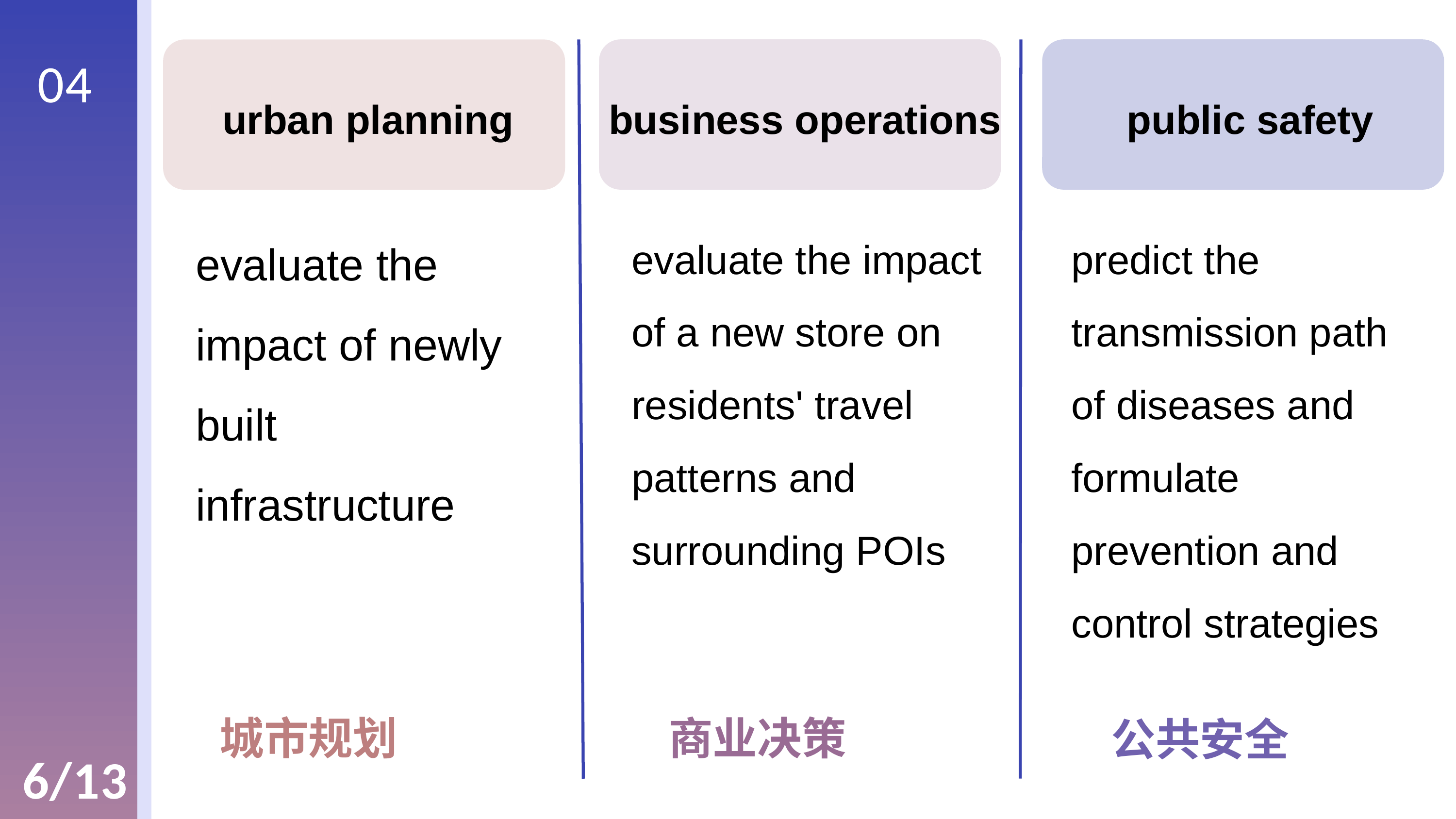

04
urban planning
business operations
public safety
evaluate the impact of newly built infrastructure

evaluate the impact of a new store on residents' travel patterns and surrounding POIs
predict the transmission path of diseases and formulate prevention and control strategies

9
城市规划
商业决策
公共安全
6/13